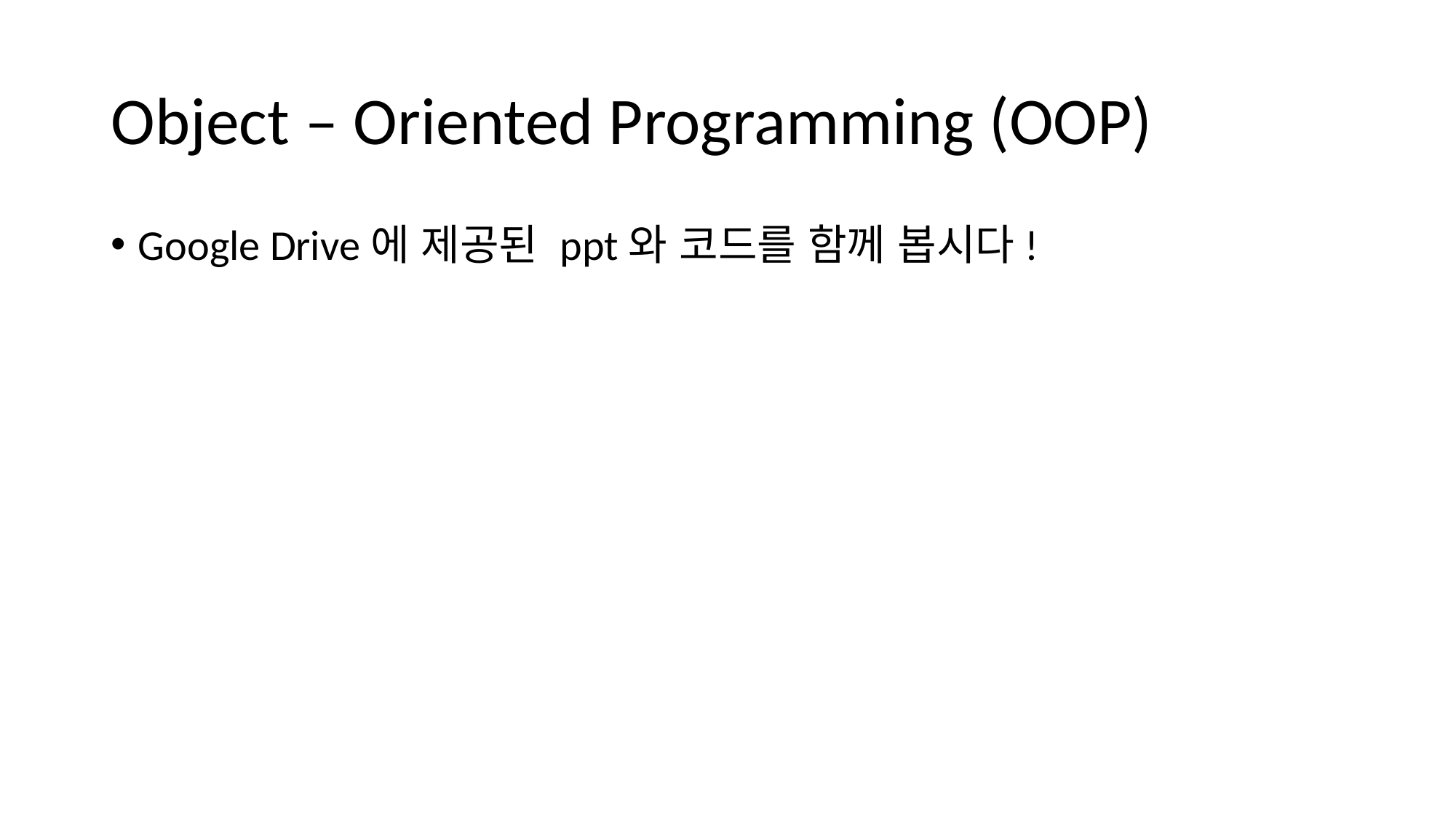

# Object – Oriented Programming (OOP)
Google Drive에 제공된 ppt와 코드를 함께 봅시다!